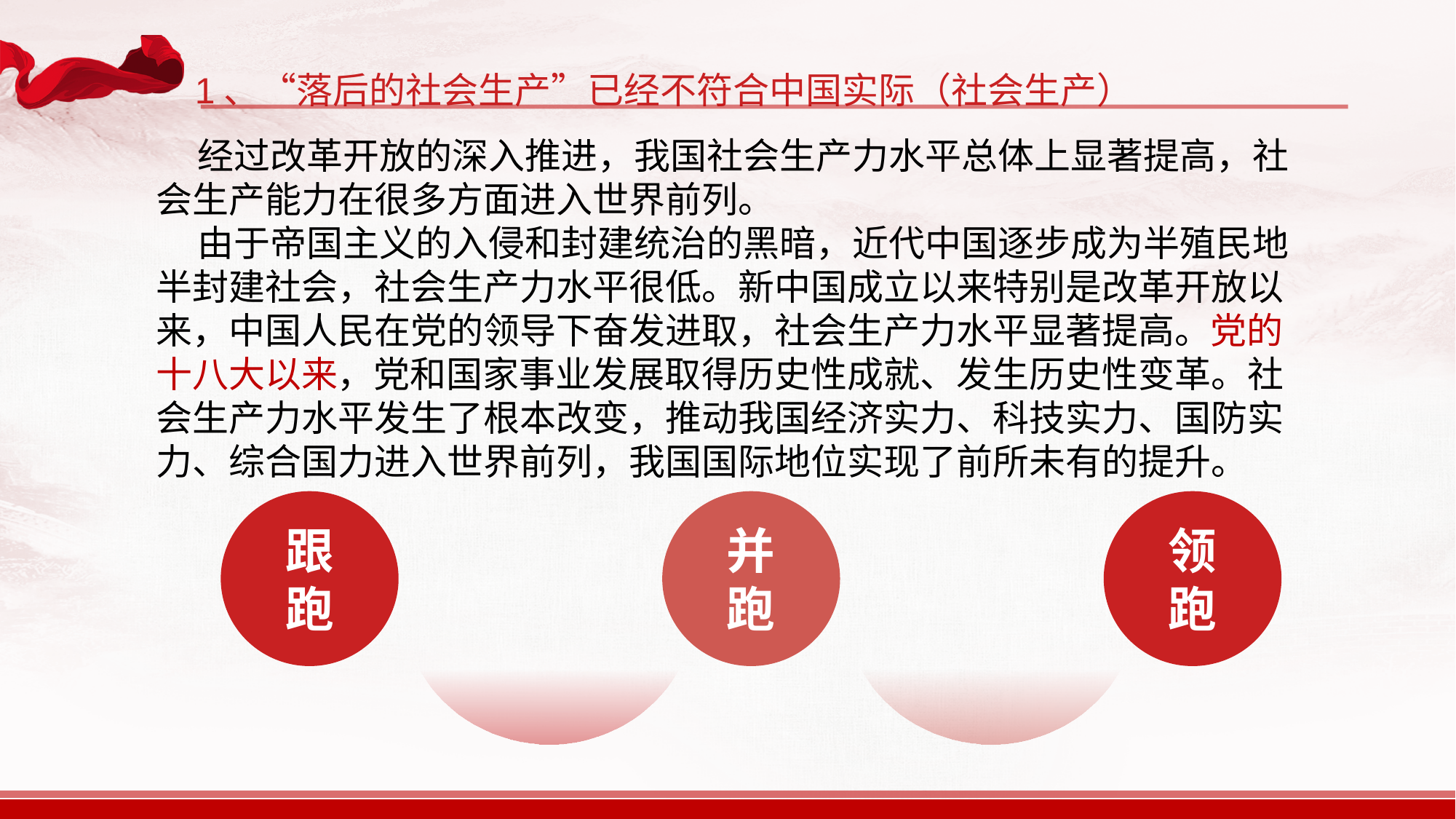

1、“落后的社会生产”已经不符合中国实际（社会生产）
    经过改革开放的深入推进，我国社会生产力水平总体上显著提高，社会生产能力在很多方面进入世界前列。
    由于帝国主义的入侵和封建统治的黑暗，近代中国逐步成为半殖民地半封建社会，社会生产力水平很低。新中国成立以来特别是改革开放以来，中国人民在党的领导下奋发进取，社会生产力水平显著提高。党的十八大以来，党和国家事业发展取得历史性成就、发生历史性变革。社会生产力水平发生了根本改变，推动我国经济实力、科技实力、国防实力、综合国力进入世界前列，我国国际地位实现了前所未有的提升。

跟 跑
并 跑
领 跑